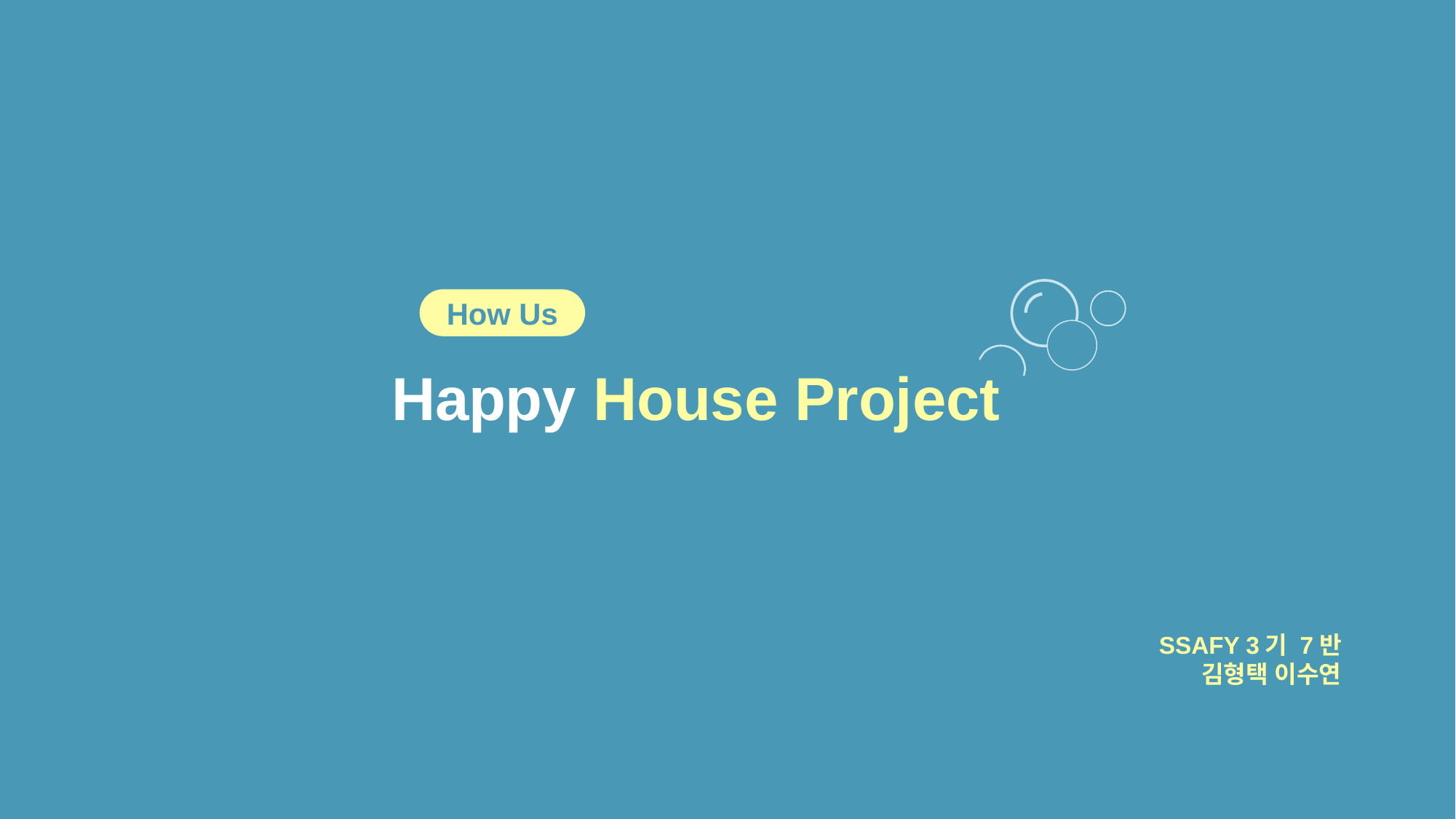

How Us
Happy House Project
SSAFY 3기 7반
김형택 이수연